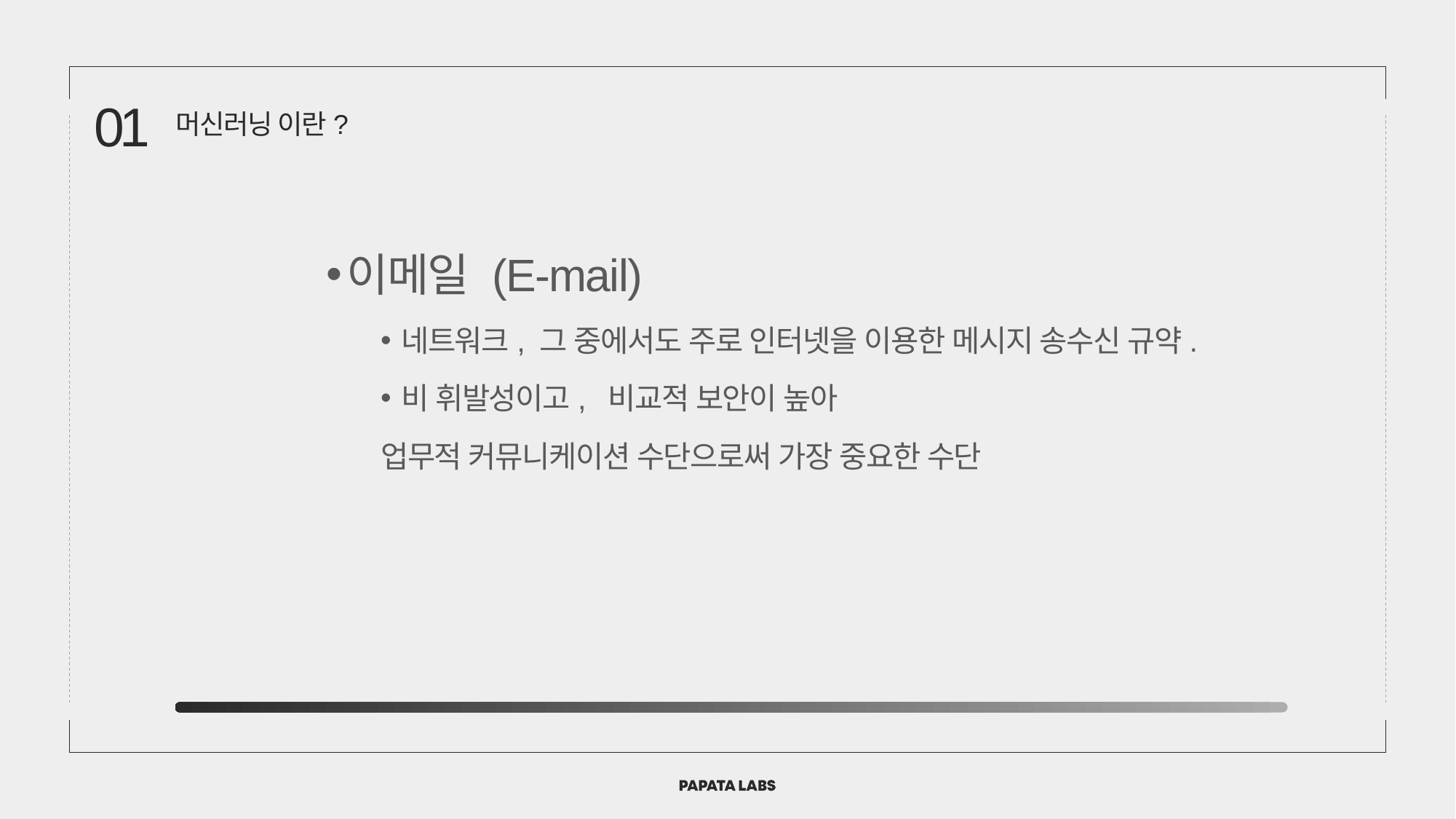

01
머신러닝 이란?
이메일 (E-mail)
네트워크, 그 중에서도 주로 인터넷을 이용한 메시지 송수신 규약.
비 휘발성이고,  비교적 보안이 높아
업무적 커뮤니케이션 수단으로써 가장 중요한 수단